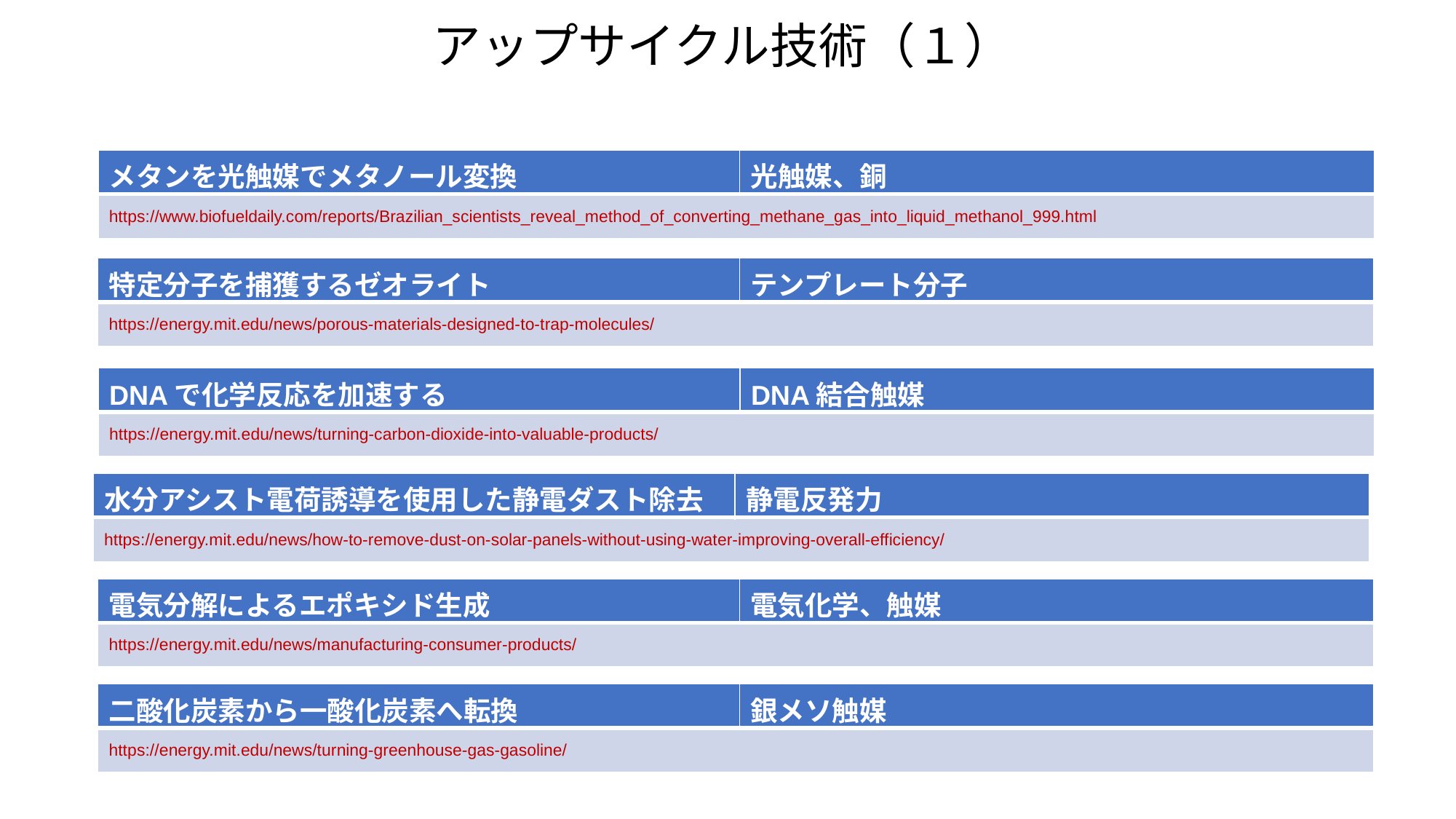

アップサイクル技術（１）
| メタンを光触媒でメタノール変換 | 光触媒、銅 |
| --- | --- |
| https://www.biofueldaily.com/reports/Brazilian\_scientists\_reveal\_method\_of\_converting\_methane\_gas\_into\_liquid\_methanol\_999.html |  |
| 特定分子を捕獲するゼオライト | テンプレート分子 |
| --- | --- |
| https://energy.mit.edu/news/porous-materials-designed-to-trap-molecules/ |  |
| DNAで化学反応を加速する | DNA結合触媒 |
| --- | --- |
| https://energy.mit.edu/news/turning-carbon-dioxide-into-valuable-products/ |  |
| 水分アシスト電荷誘導を使用した静電ダスト除去 | 静電反発力 |
| --- | --- |
| https://energy.mit.edu/news/how-to-remove-dust-on-solar-panels-without-using-water-improving-overall-efficiency/ |  |
| 電気分解によるエポキシド生成 | 電気化学、触媒 |
| --- | --- |
| https://energy.mit.edu/news/manufacturing-consumer-products/ |  |
| 二酸化炭素から一酸化炭素へ転換 | 銀メソ触媒 |
| --- | --- |
| https://energy.mit.edu/news/turning-greenhouse-gas-gasoline/ |  |